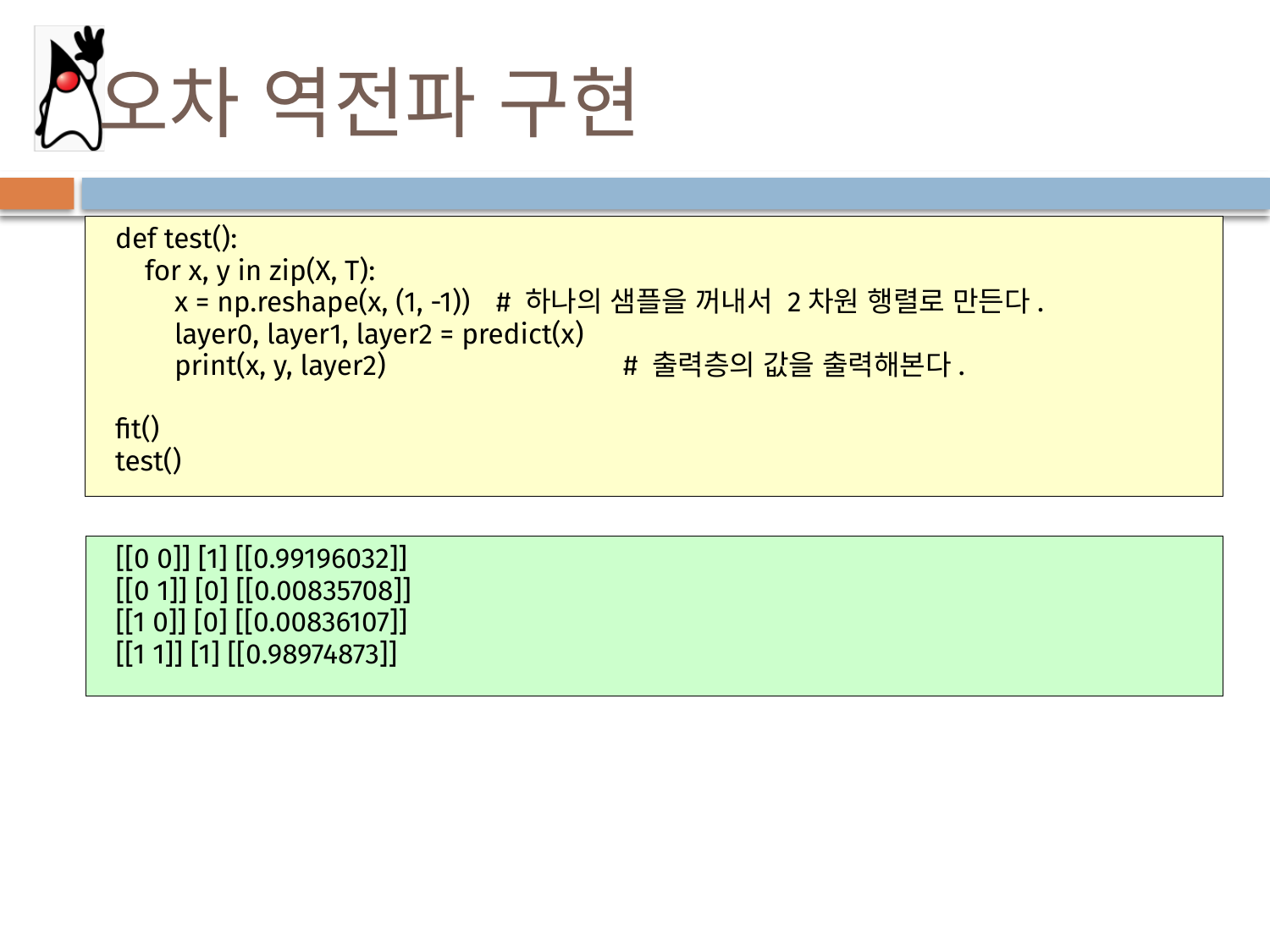

# 오차 역전파 구현
def test():
    for x, y in zip(X, T):
        x = np.reshape(x, (1, -1))	# 하나의 샘플을 꺼내서 2차원 행렬로 만든다.
        layer0, layer1, layer2 = predict(x)
        print(x, y, layer2)		# 출력층의 값을 출력해본다.

fit()
test()
[[0 0]] [1] [[0.99196032]]
[[0 1]] [0] [[0.00835708]]
[[1 0]] [0] [[0.00836107]]
[[1 1]] [1] [[0.98974873]]